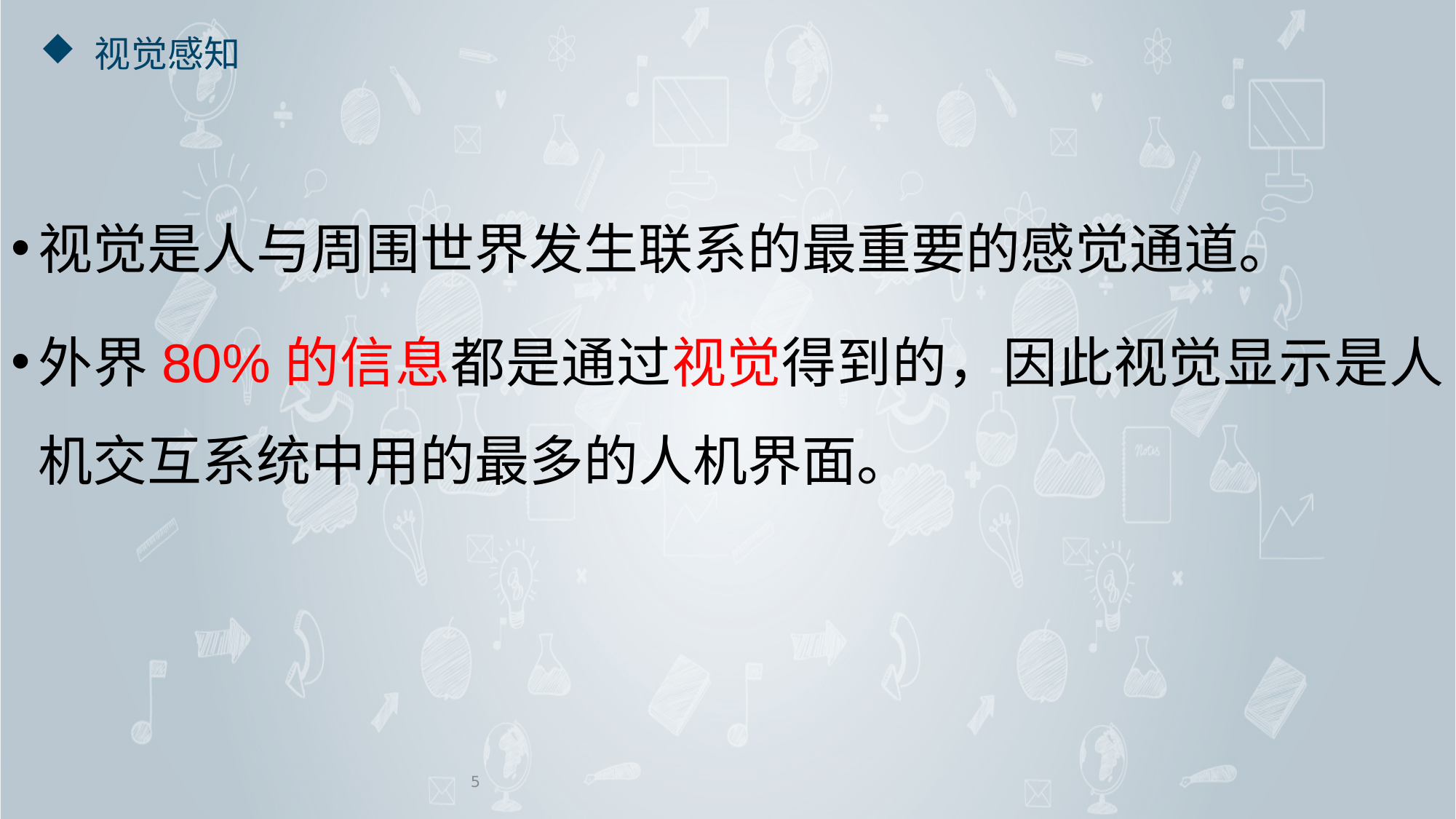

# 视觉感知
视觉是人与周围世界发生联系的最重要的感觉通道。
外界80%的信息都是通过视觉得到的，因此视觉显示是人机交互系统中用的最多的人机界面。
5